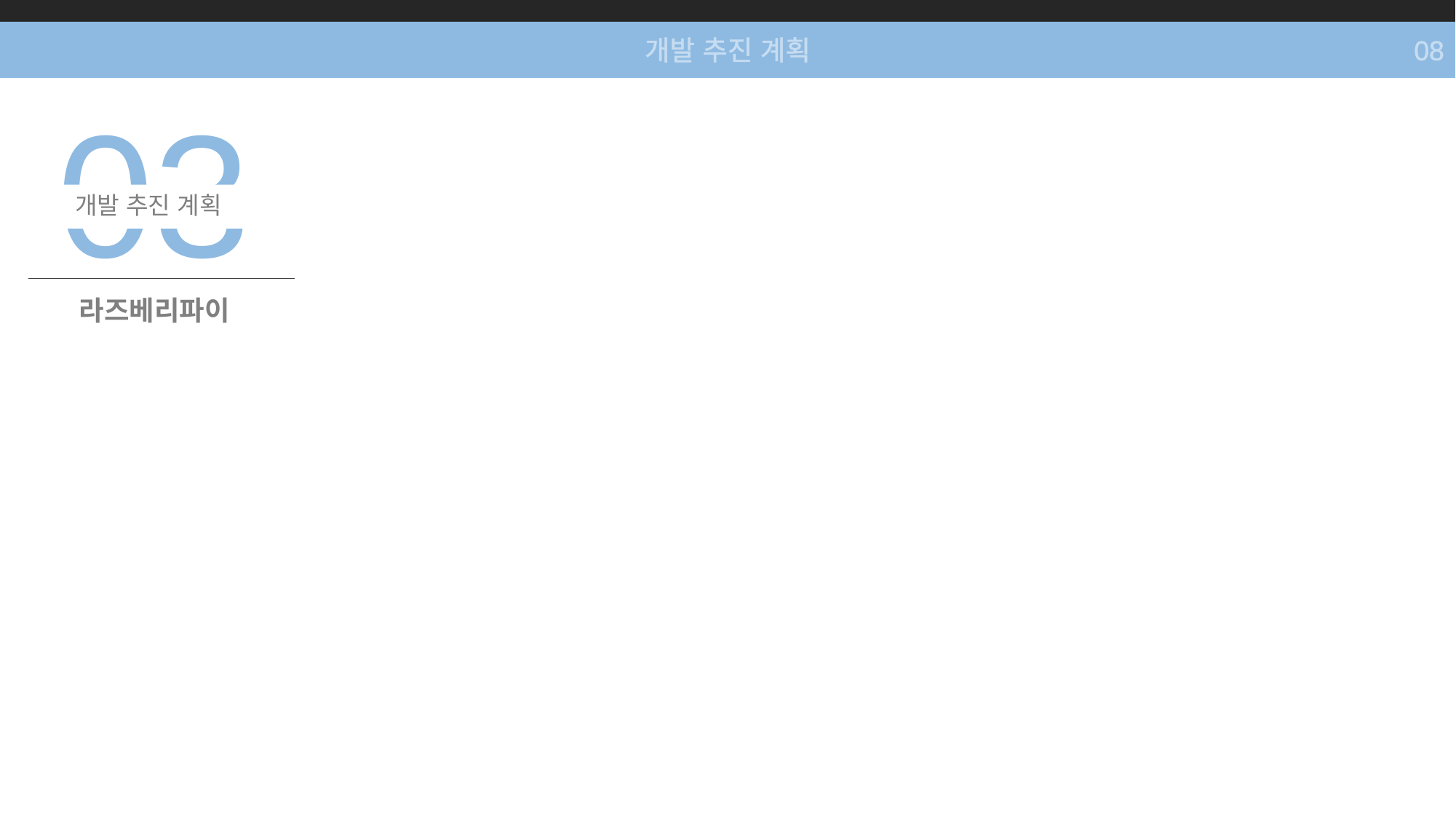

개발 추진 계획
08
03
개발 추진 계획

라즈베리파이